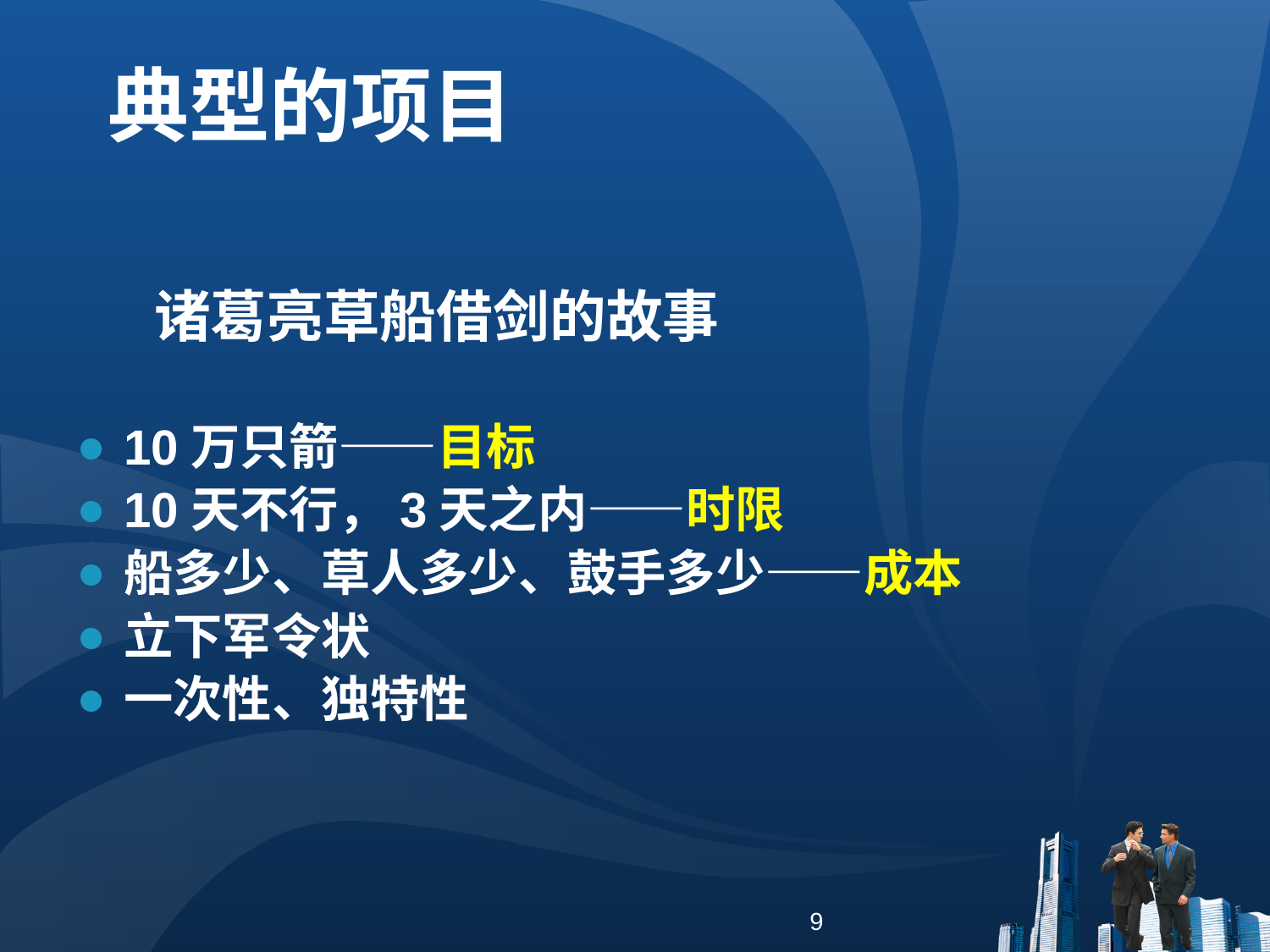

# 典型的项目

     诸葛亮草船借剑的故事

10万只箭——目标
10天不行，3天之内——时限
船多少、草人多少、鼓手多少——成本
立下军令状
一次性、独特性

9